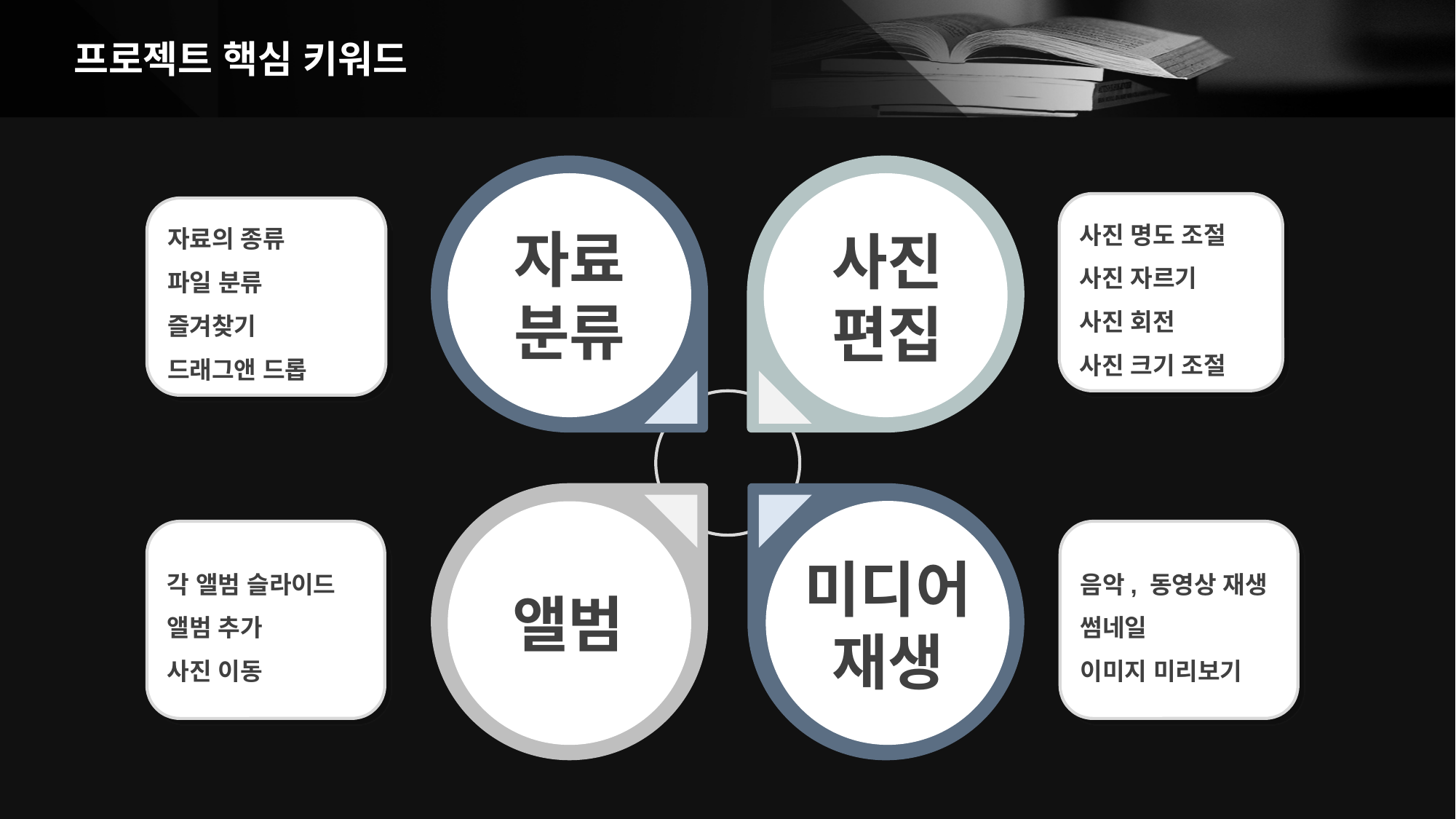

# 프로젝트 핵심 키워드

자료
분류

사진 명도 조절
사진 자르기
사진 회전
사진 크기 조절
자료의 종류
파일 분류
즐겨찾기
드래그앤 드롭
사진
편집
각 앨범 슬라이드
앨범 추가
사진 이동
음악, 동영상 재생
썸네일
이미지 미리보기
미디어
재생
앨범